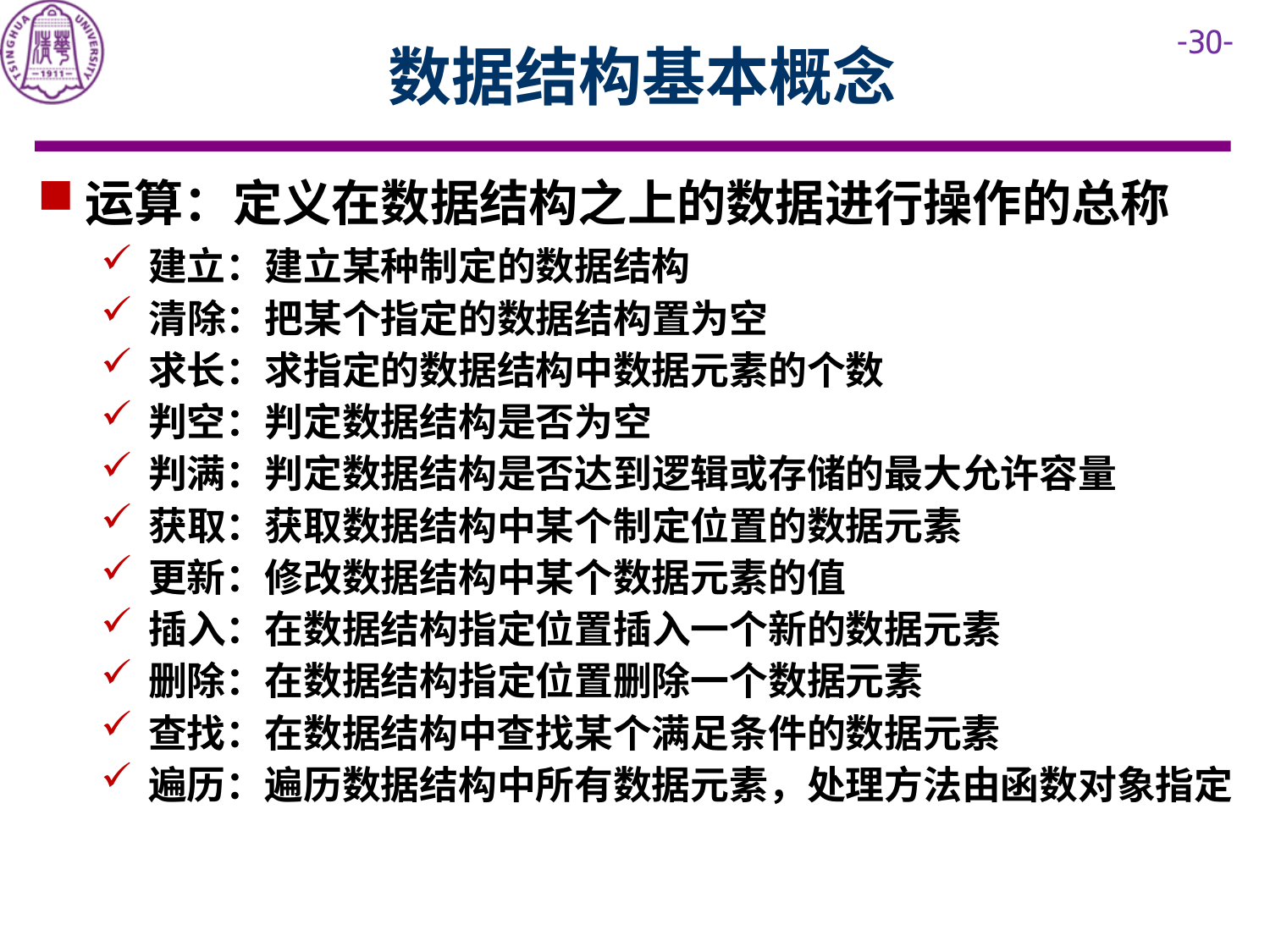

# 数据结构基本概念
运算：定义在数据结构之上的数据进行操作的总称
建立：建立某种制定的数据结构
清除：把某个指定的数据结构置为空
求长：求指定的数据结构中数据元素的个数
判空：判定数据结构是否为空
判满：判定数据结构是否达到逻辑或存储的最大允许容量
获取：获取数据结构中某个制定位置的数据元素
更新：修改数据结构中某个数据元素的值
插入：在数据结构指定位置插入一个新的数据元素
删除：在数据结构指定位置删除一个数据元素
查找：在数据结构中查找某个满足条件的数据元素
遍历：遍历数据结构中所有数据元素，处理方法由函数对象指定